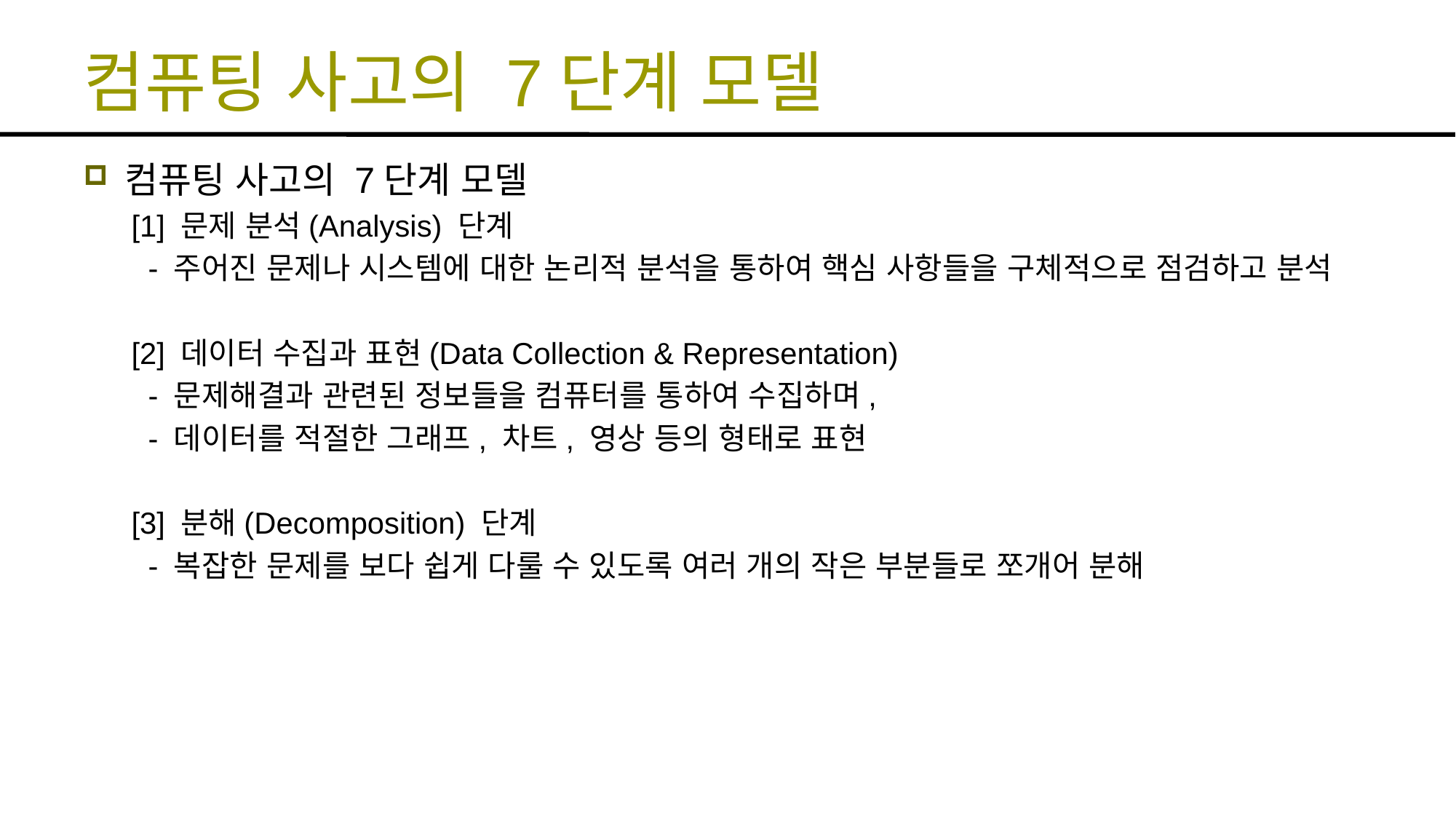

# 컴퓨팅 사고의 7단계 모델
컴퓨팅 사고의 7단계 모델
[1] 문제 분석(Analysis) 단계
  - 주어진 문제나 시스템에 대한 논리적 분석을 통하여 핵심 사항들을 구체적으로 점검하고 분석

[2] 데이터 수집과 표현(Data Collection & Representation)
  - 문제해결과 관련된 정보들을 컴퓨터를 통하여 수집하며,
  - 데이터를 적절한 그래프, 차트, 영상 등의 형태로 표현

[3] 분해(Decomposition) 단계
  - 복잡한 문제를 보다 쉽게 다룰 수 있도록 여러 개의 작은 부분들로 쪼개어 분해